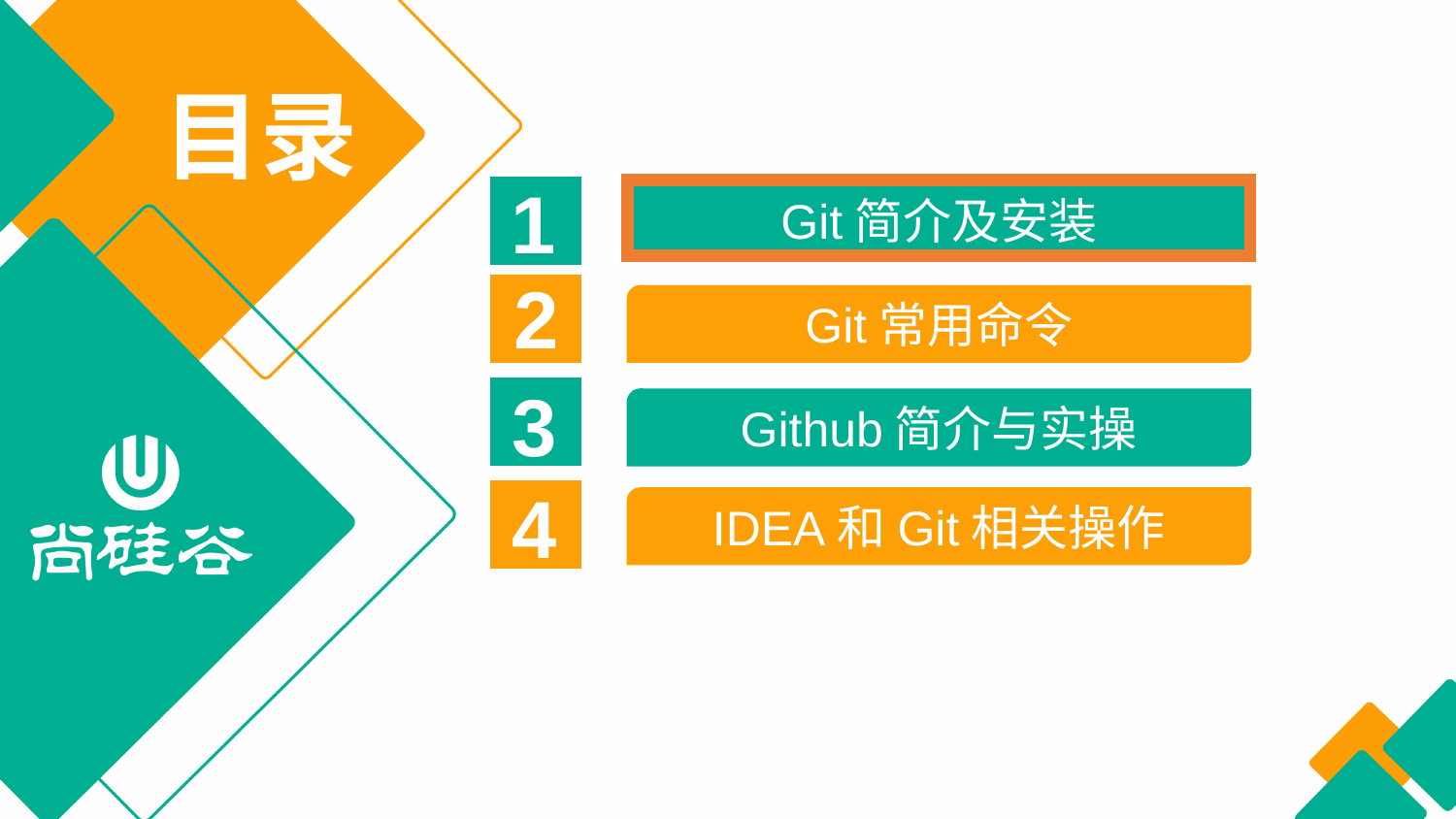

目录
1

Git简介及安装
2

Git常用命令
3

Github简介与实操
4

IDEA和Git相关操作